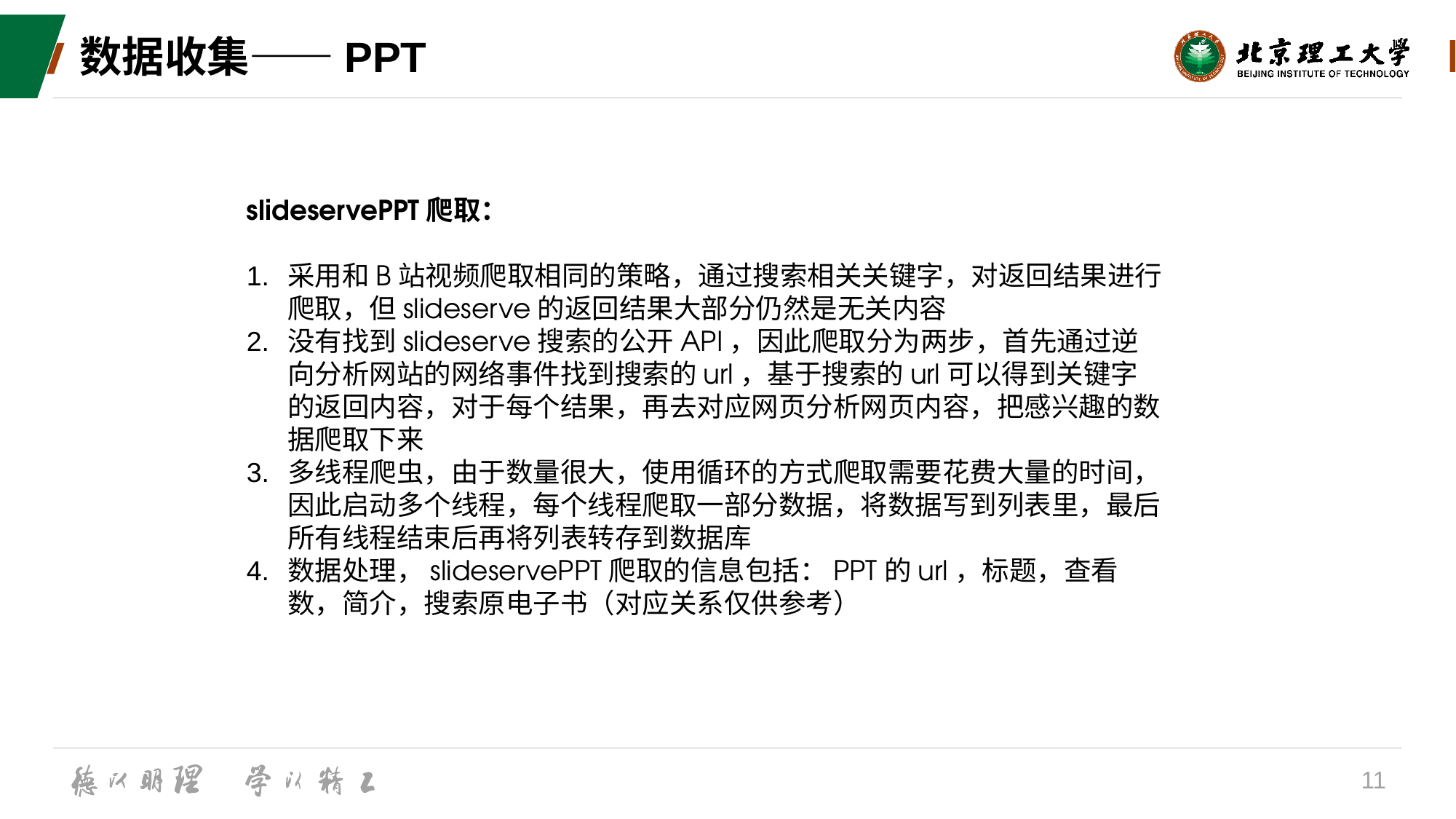

# 数据收集——PPT
slideservePPT爬取：

采用和B站视频爬取相同的策略，通过搜索相关关键字，对返回结果进行爬取，但slideserve的返回结果大部分仍然是无关内容
没有找到slideserve搜索的公开API，因此爬取分为两步，首先通过逆向分析网站的网络事件找到搜索的url，基于搜索的url可以得到关键字的返回内容，对于每个结果，再去对应网页分析网页内容，把感兴趣的数据爬取下来
多线程爬虫，由于数量很大，使用循环的方式爬取需要花费大量的时间，因此启动多个线程，每个线程爬取一部分数据，将数据写到列表里，最后所有线程结束后再将列表转存到数据库
数据处理，slideservePPT爬取的信息包括：PPT的url，标题，查看数，简介，搜索原电子书（对应关系仅供参考）